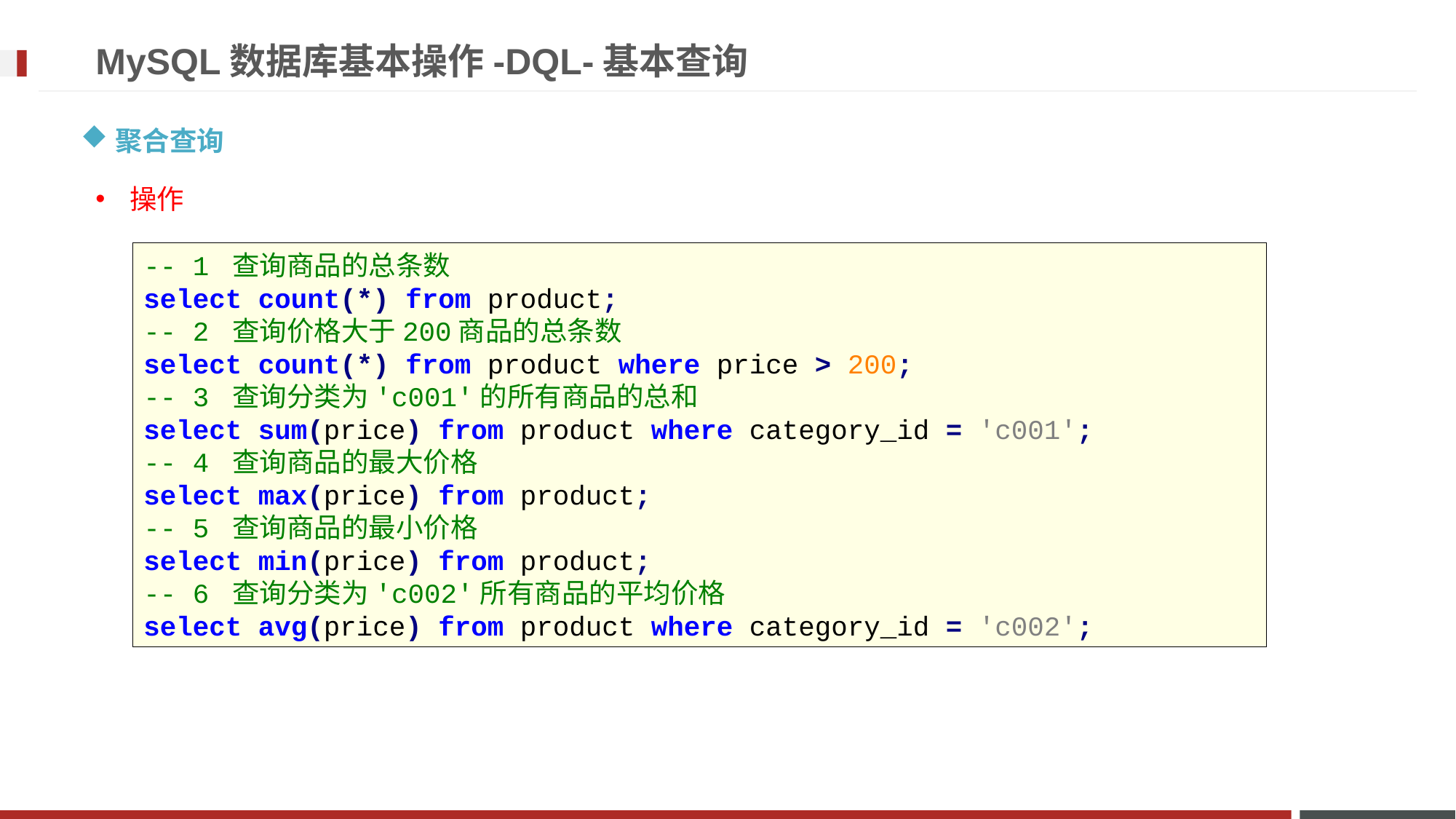

# MySQL数据库基本操作-DQL-基本查询
聚合查询
操作
-- 1 查询商品的总条数
select count(*) from product;
-- 2 查询价格大于200商品的总条数
select count(*) from product where price > 200;
-- 3 查询分类为'c001'的所有商品的总和
select sum(price) from product where category_id = 'c001';
-- 4 查询商品的最大价格
select max(price) from product;
-- 5 查询商品的最小价格
select min(price) from product;
-- 6 查询分类为'c002'所有商品的平均价格
select avg(price) from product where category_id = 'c002';